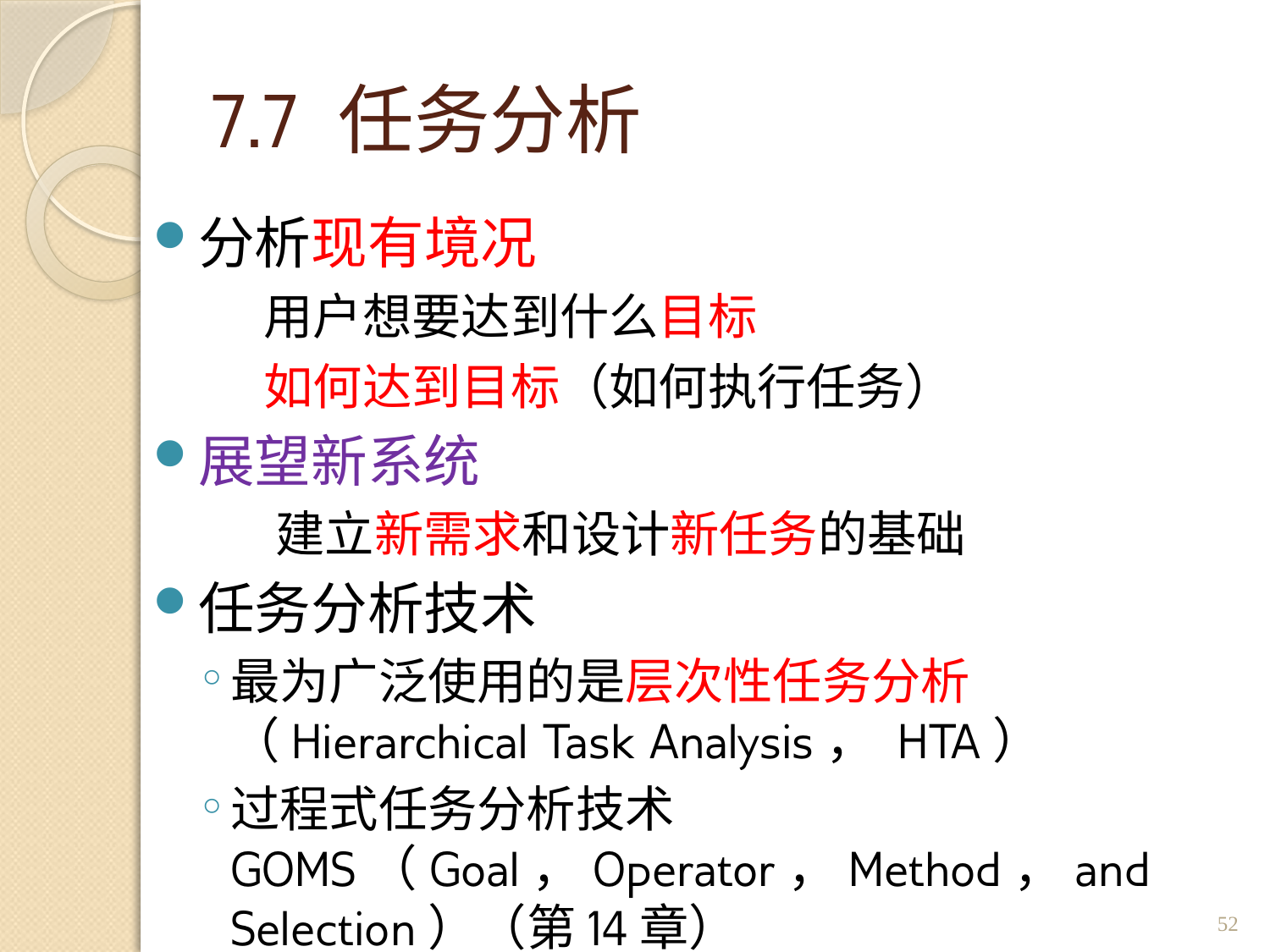

# 7.7 任务分析
分析现有境况
         用户想要达到什么目标
         如何达到目标（如何执行任务）
展望新系统
      建立新需求和设计新任务的基础
任务分析技术
最为广泛使用的是层次性任务分析（Hierarchical Task Analysis， HTA）
过程式任务分析技术GOMS（Goal，Operator，Method，and Selection）（第14章）
52